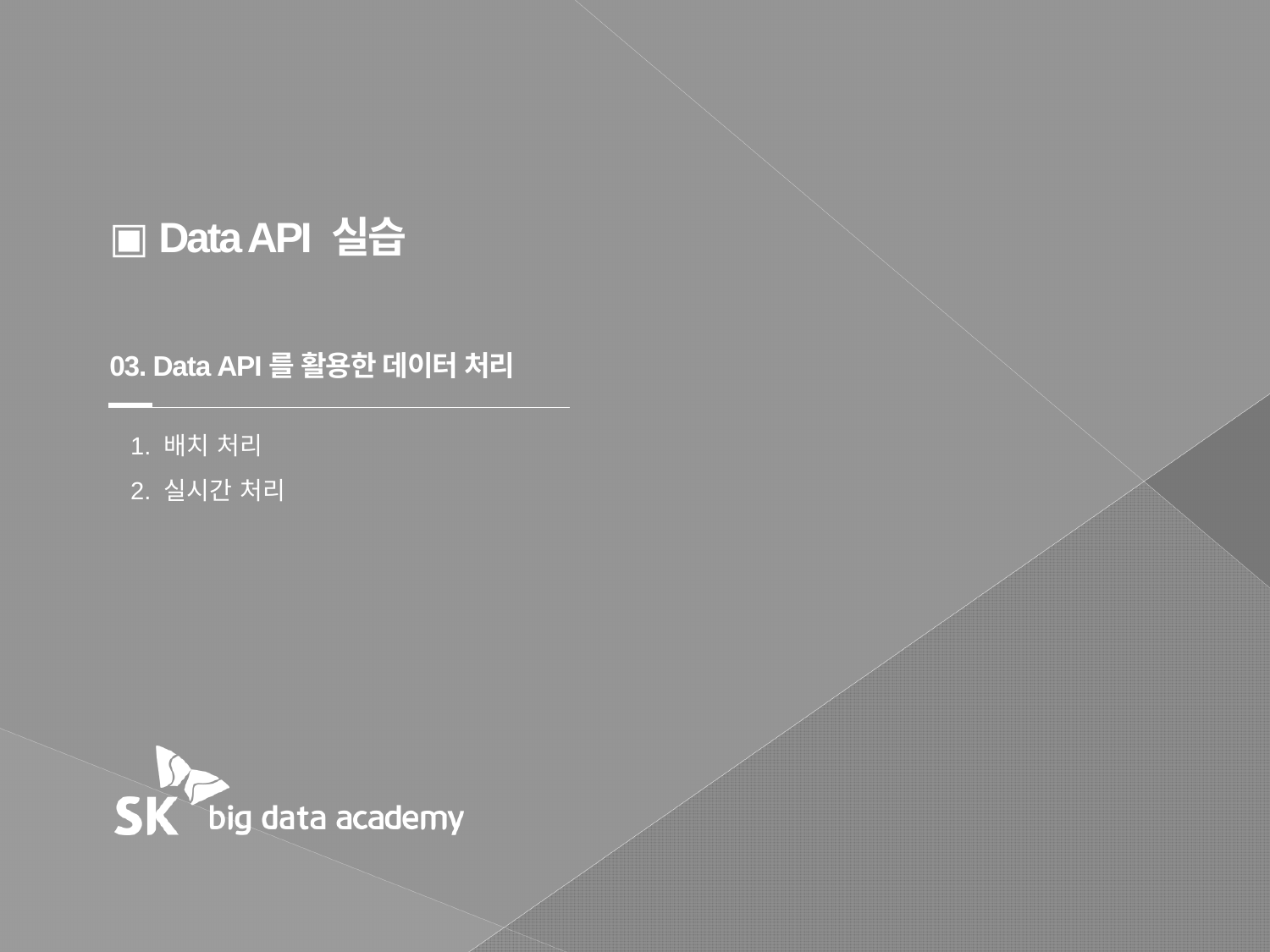

▣ Data API 실습
03. Data API를 활용한 데이터 처리
   1. 배치 처리
   2. 실시간 처리